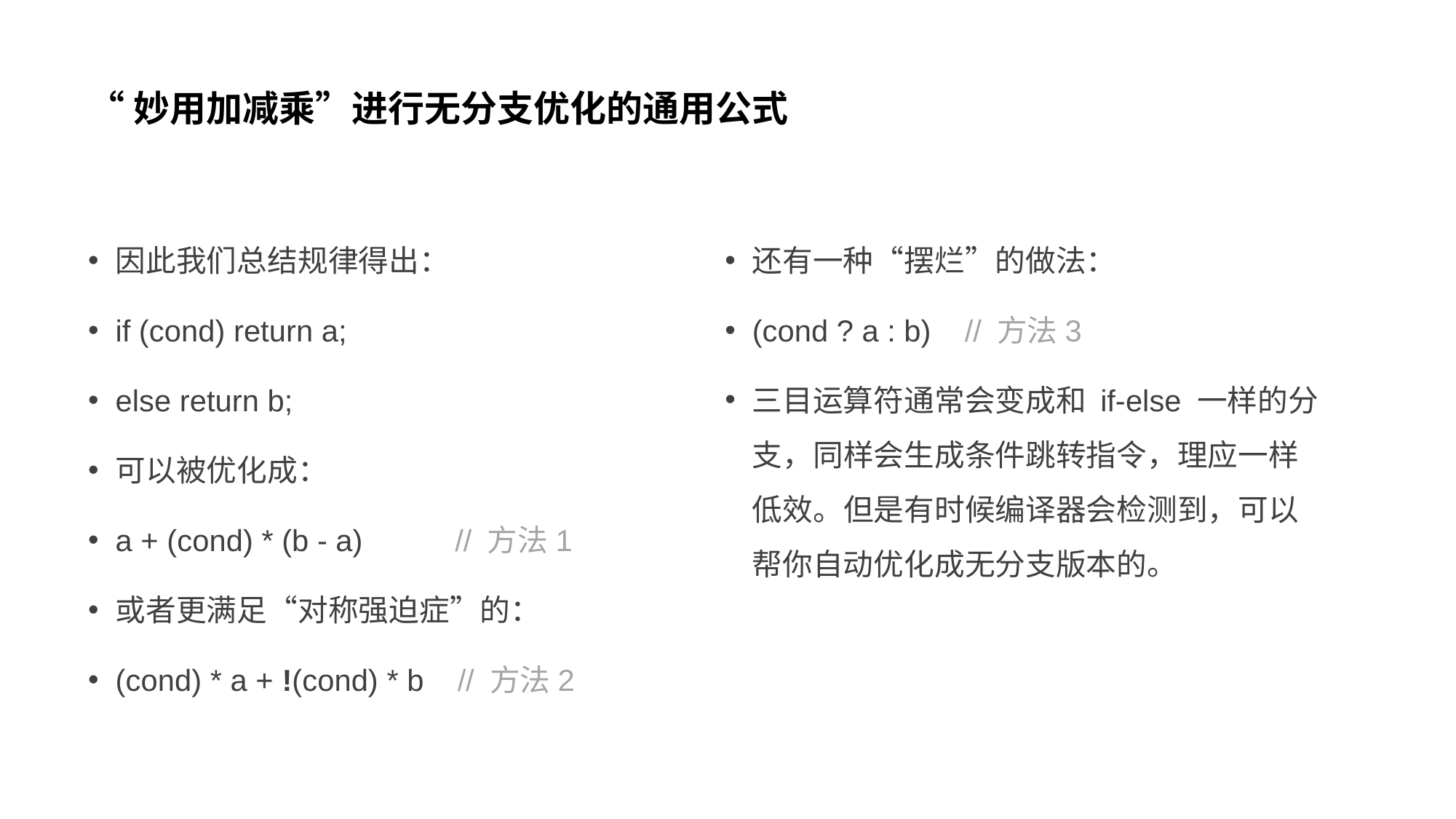

# “妙用加减乘”进行无分支优化的通用公式
因此我们总结规律得出：
if (cond) return a;
else return b;
可以被优化成：
a + (cond) * (b - a)           // 方法1
或者更满足“对称强迫症”的：
(cond) * a + !(cond) * b    // 方法2
还有一种“摆烂”的做法：
(cond ? a : b)    // 方法3
三目运算符通常会变成和 if-else 一样的分支，同样会生成条件跳转指令，理应一样低效。但是有时候编译器会检测到，可以帮你自动优化成无分支版本的。